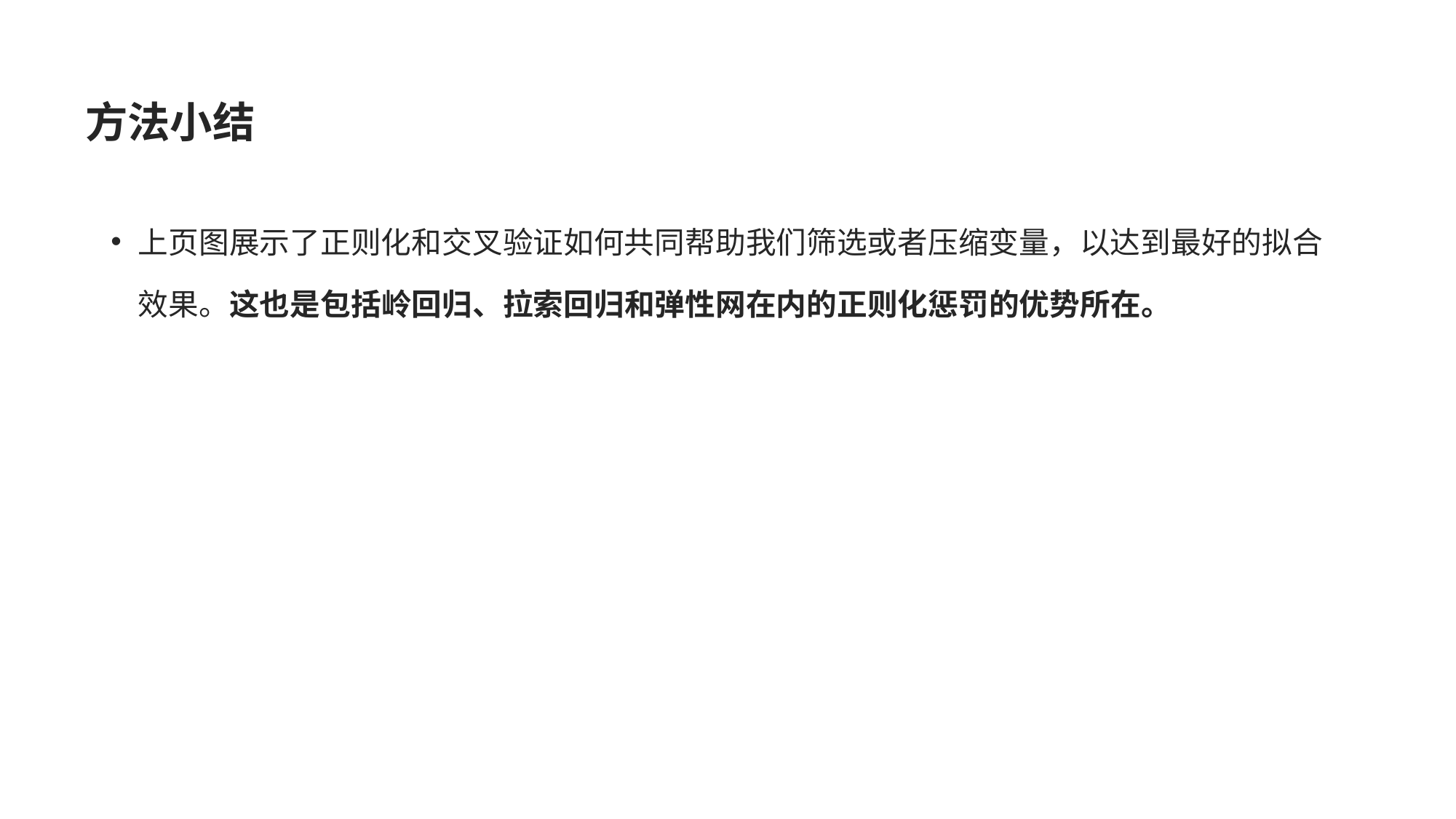

# 方法小结
上页图展示了正则化和交叉验证如何共同帮助我们筛选或者压缩变量，以达到最好的拟合效果。这也是包括岭回归、拉索回归和弹性网在内的正则化惩罚的优势所在。